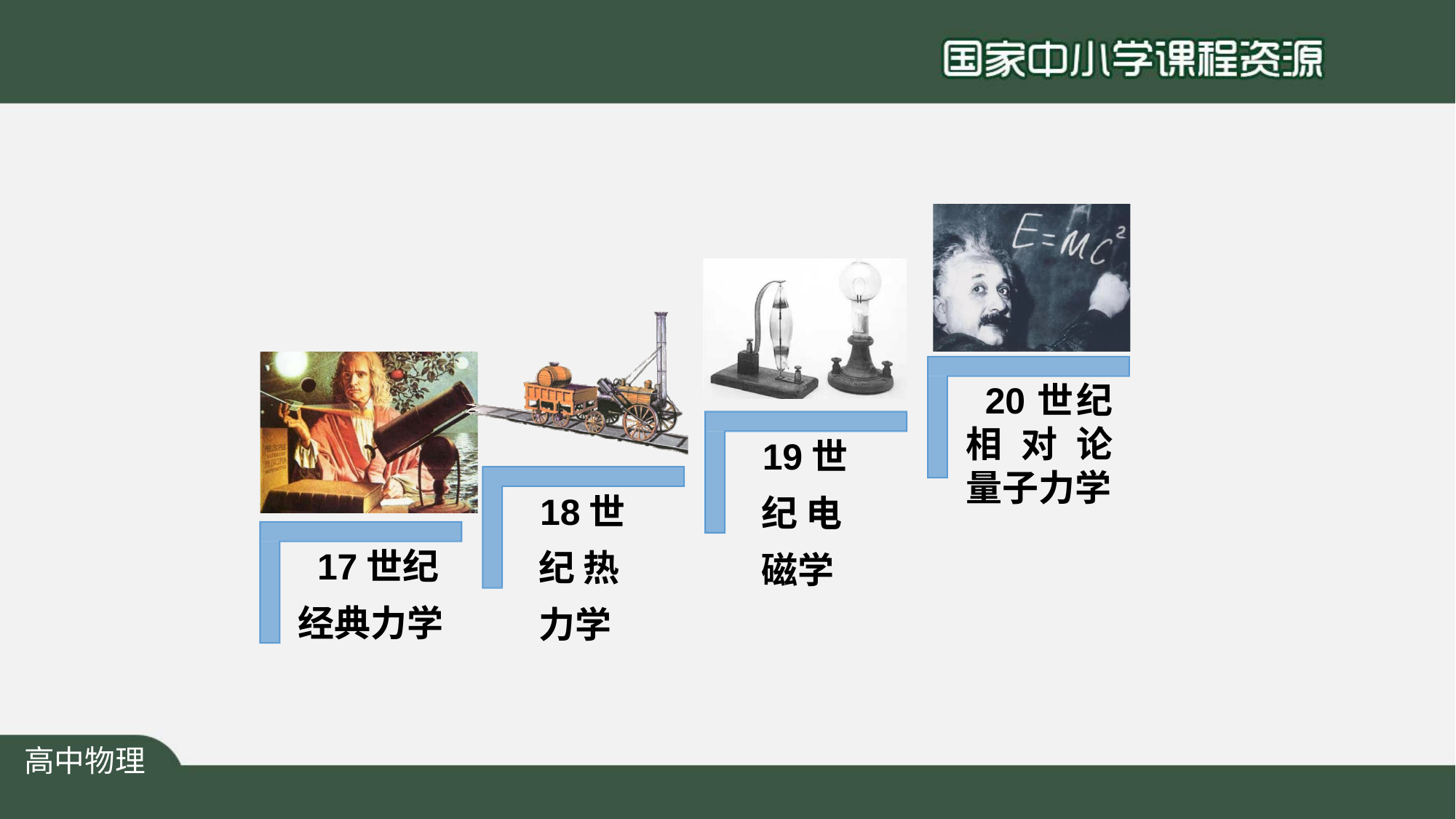

# 20世纪 相对论 量子力学

19世纪 电磁学

18世纪 热力学

17世纪 经典力学

高中物理